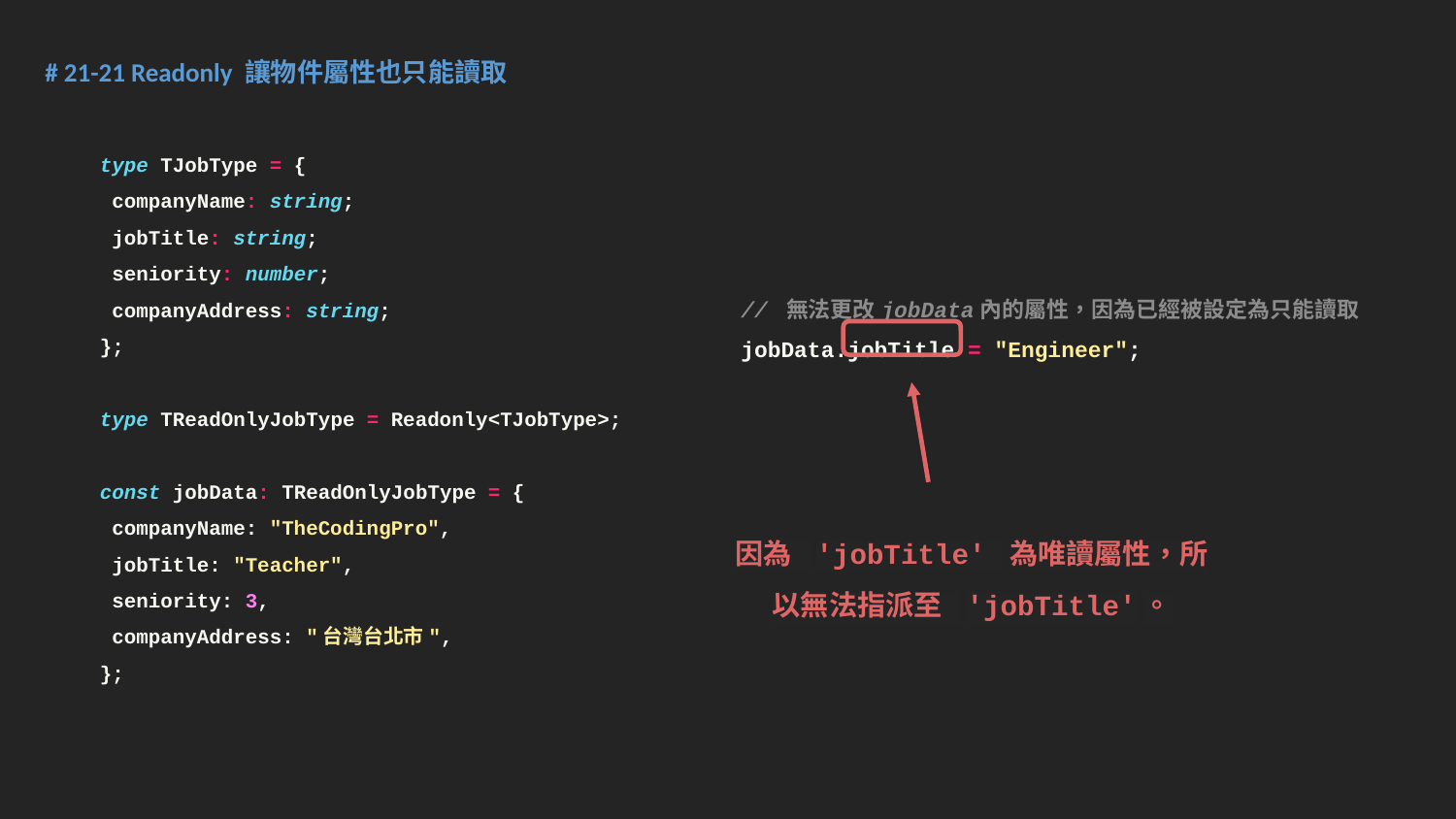

# 21-21 Readonly 讓物件屬性也只能讀取
type TJobType = {
 companyName: string;
 jobTitle: string;
 seniority: number;
 companyAddress: string;
};

type TReadOnlyJobType = Readonly<TJobType>;

const jobData: TReadOnlyJobType = {
 companyName: "TheCodingPro",
 jobTitle: "Teacher",
 seniority: 3,
 companyAddress: "台灣台北市",
};
// 無法更改jobData內的屬性，因為已經被設定為只能讀取
jobData.jobTitle = "Engineer";

因為 'jobTitle' 為唯讀屬性，所以無法指派至 'jobTitle'。